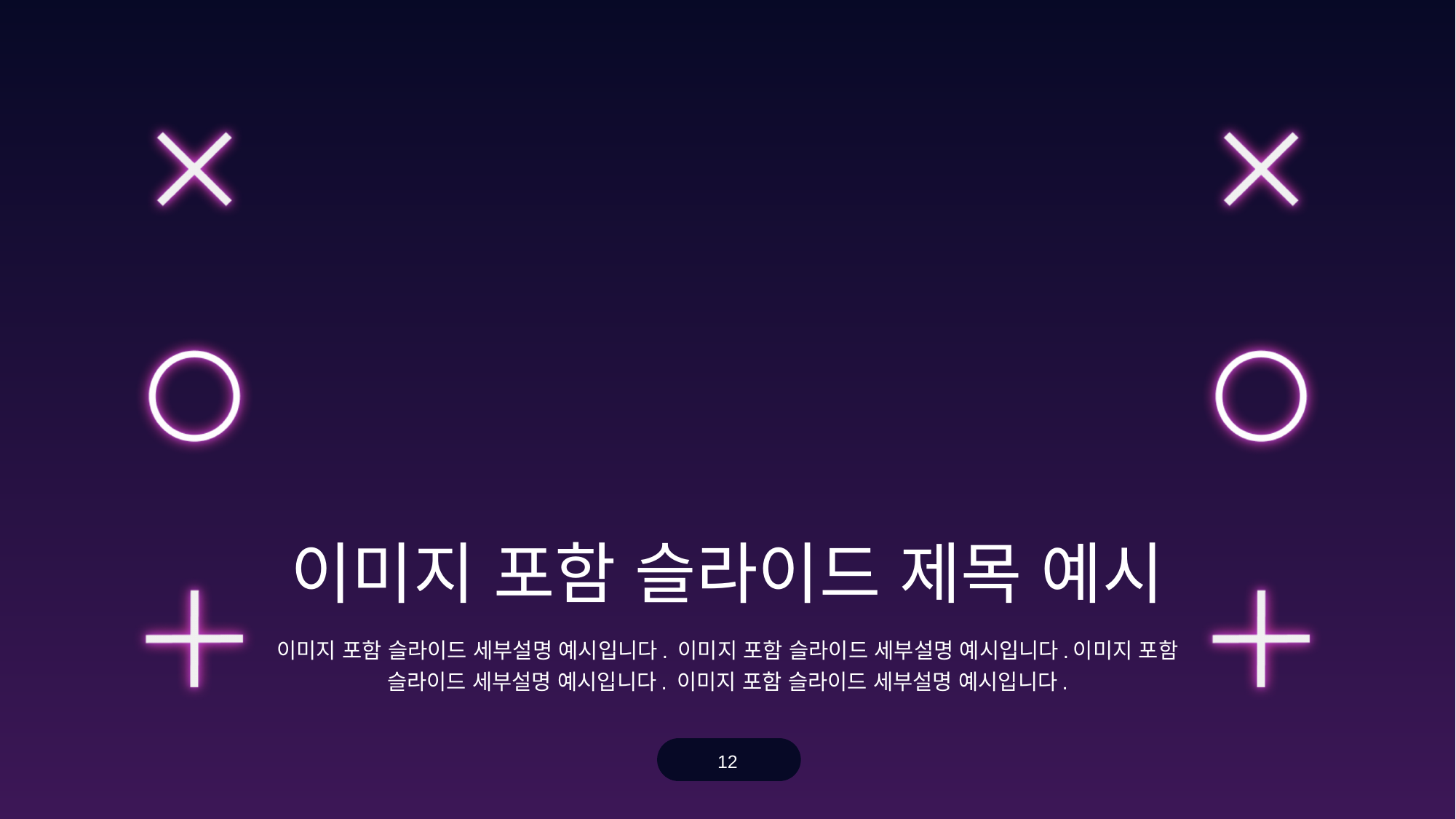

# 이미지 포함 슬라이드 제목 예시
이미지 포함 슬라이드 세부설명 예시입니다. 이미지 포함 슬라이드 세부설명 예시입니다.이미지 포함 슬라이드 세부설명 예시입니다. 이미지 포함 슬라이드 세부설명 예시입니다.
12